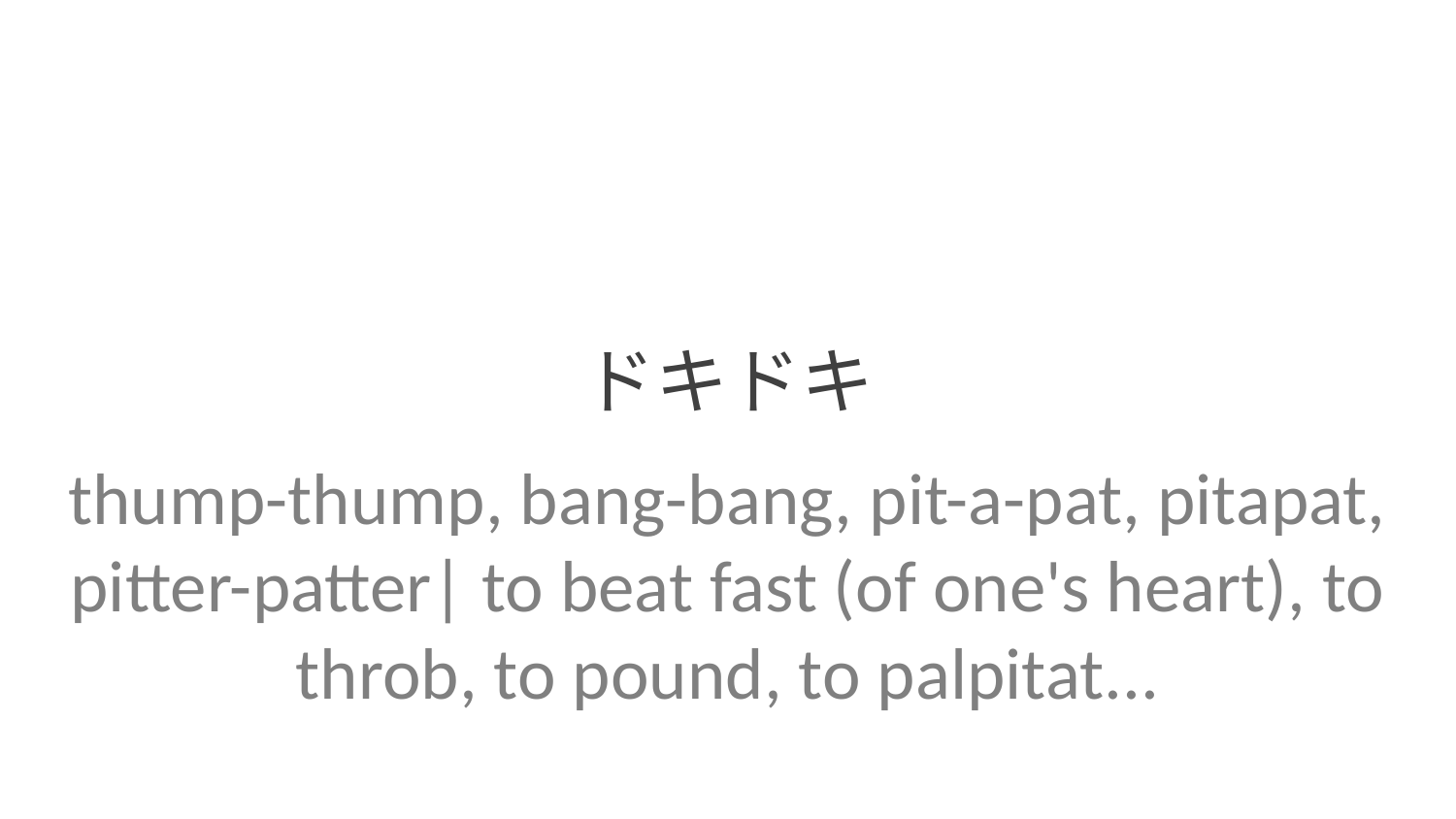

ドキドキ
thump-thump, bang-bang, pit-a-pat, pitapat, pitter-patter| to beat fast (of one's heart), to throb, to pound, to palpitat...